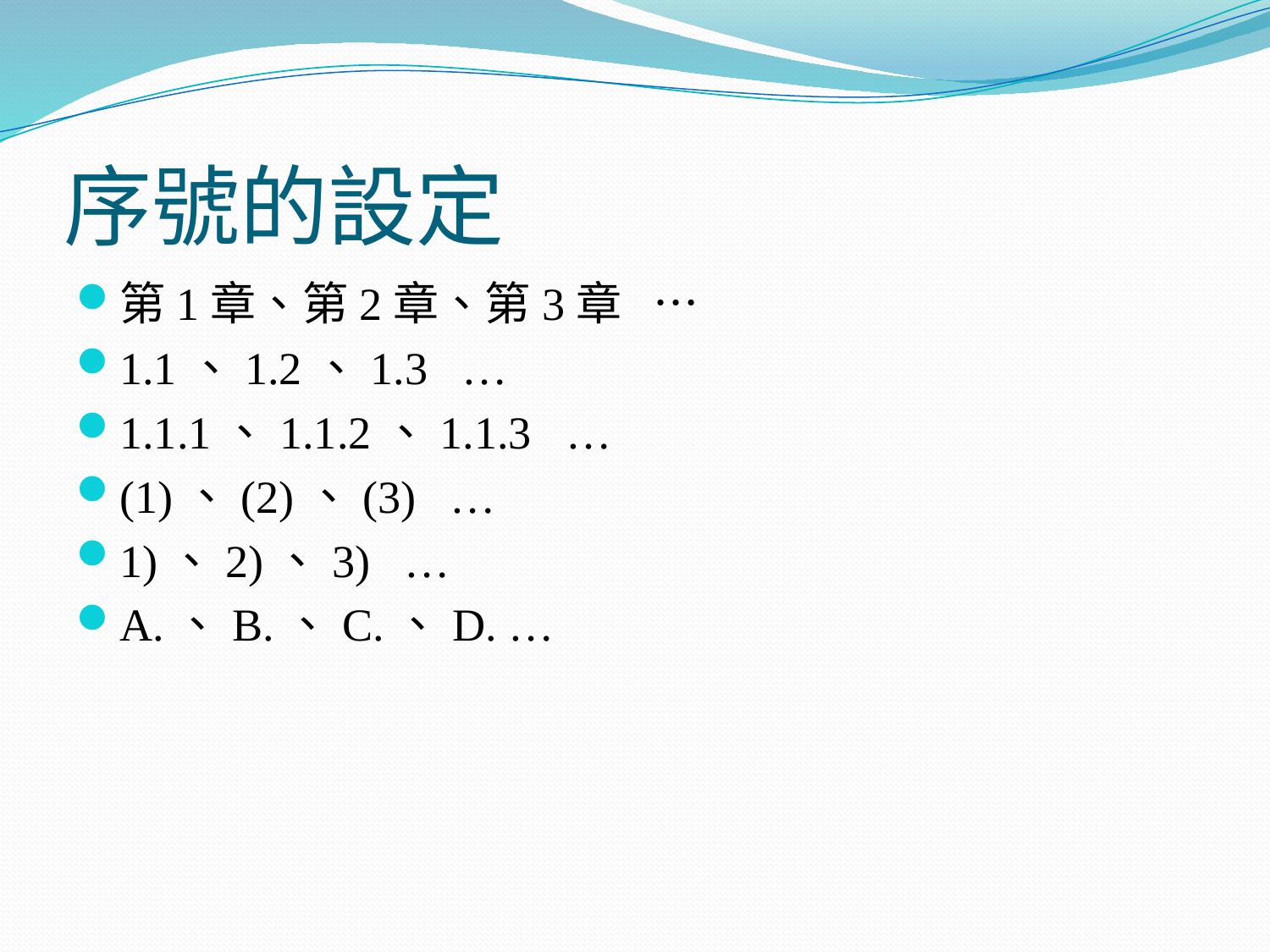

# 序號的設定
第1章、第2章、第3章   …
1.1、1.2、1.3   …
1.1.1、1.1.2、1.1.3   …
(1)、(2)、(3)   …
1)、2)、3)   …
A.、B.、C.、D. …